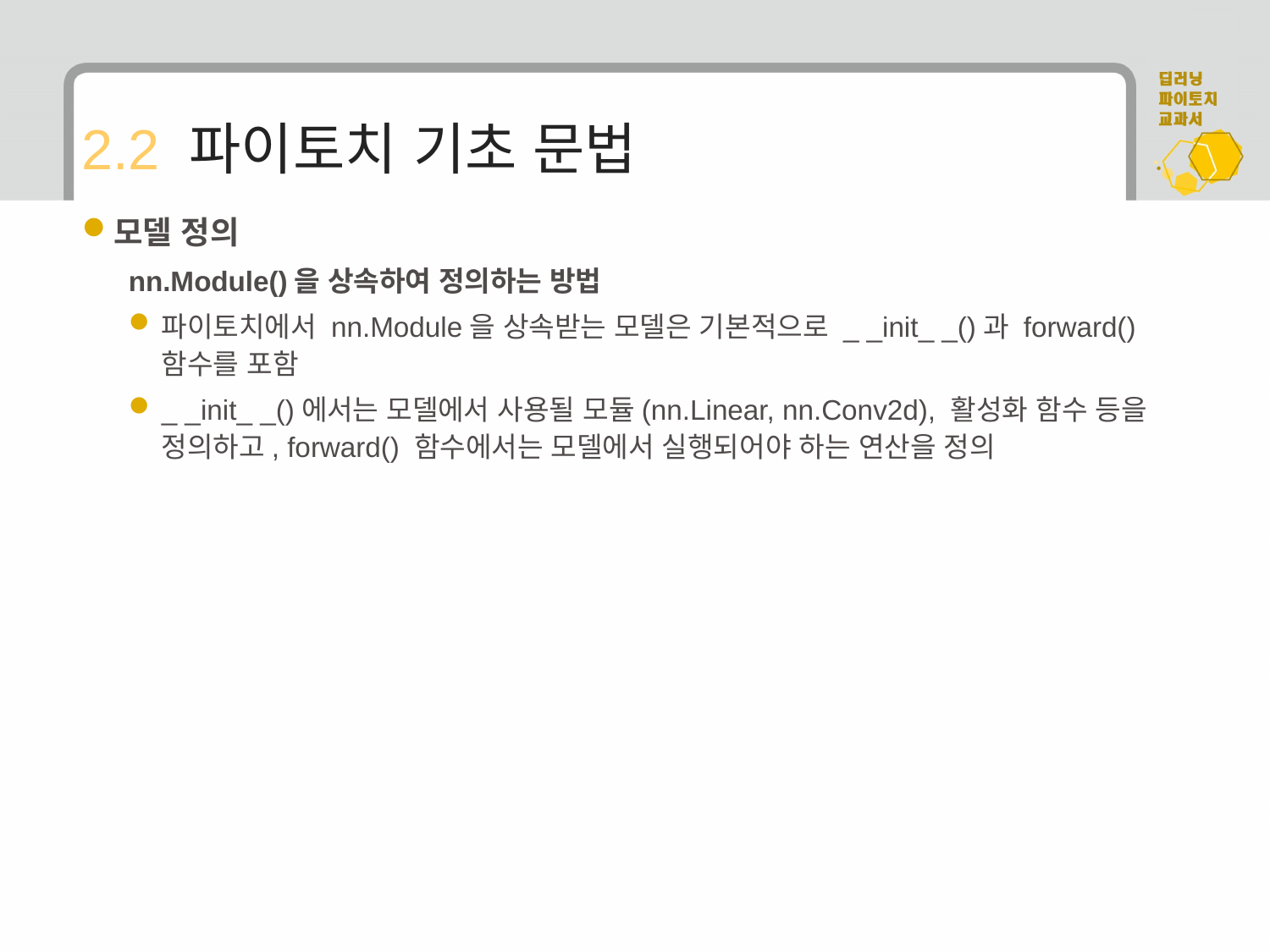

# 2.2 파이토치 기초 문법
모델 정의
nn.Module()을 상속하여 정의하는 방법
파이토치에서 nn.Module을 상속받는 모델은 기본적으로 _ _init_ _()과 forward() 함수를 포함
_ _init_ _()에서는 모델에서 사용될 모듈(nn.Linear, nn.Conv2d), 활성화 함수 등을 정의하고, forward() 함수에서는 모델에서 실행되어야 하는 연산을 정의